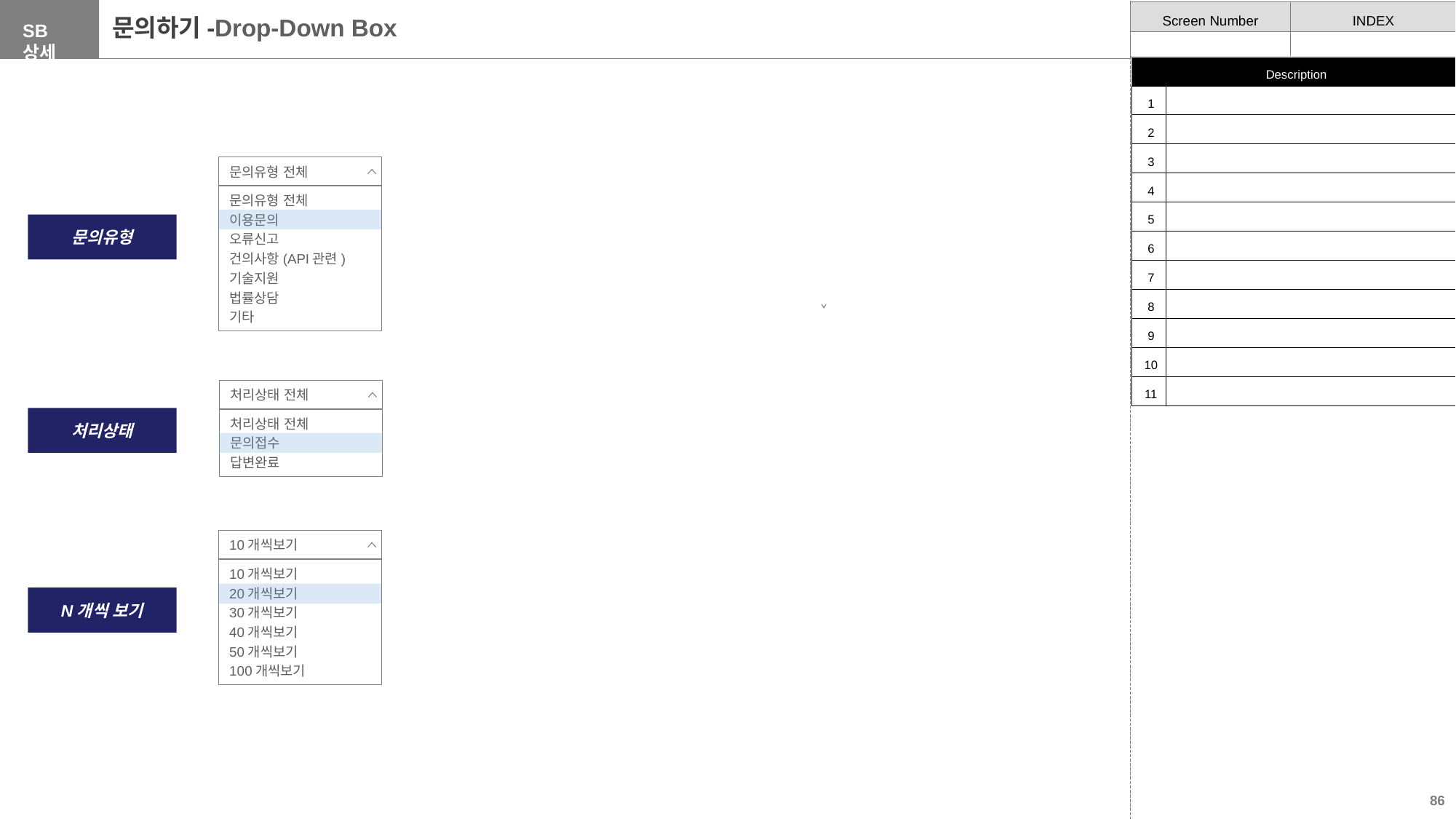

# 문의하기-Drop-Down Box
| Description |  |
| --- | --- |
| 1 |  |
| 2 |  |
| 3 |  |
| 4 |  |
| 5 |  |
| 6 |  |
| 7 |  |
| 8 |  |
| 9 |  |
| 10 |  |
| 11 |  |
문의유형 전체

문의유형 전체
이용문의
오류신고
건의사항(API관련)
기술지원
법률상담
기타

문의유형

처리상태 전체

처리상태 전체
문의접수
답변완료

처리상태
10개씩보기

10개씩보기
20개씩보기
30개씩보기
40개씩보기
50개씩보기
100개씩보기

N개씩 보기